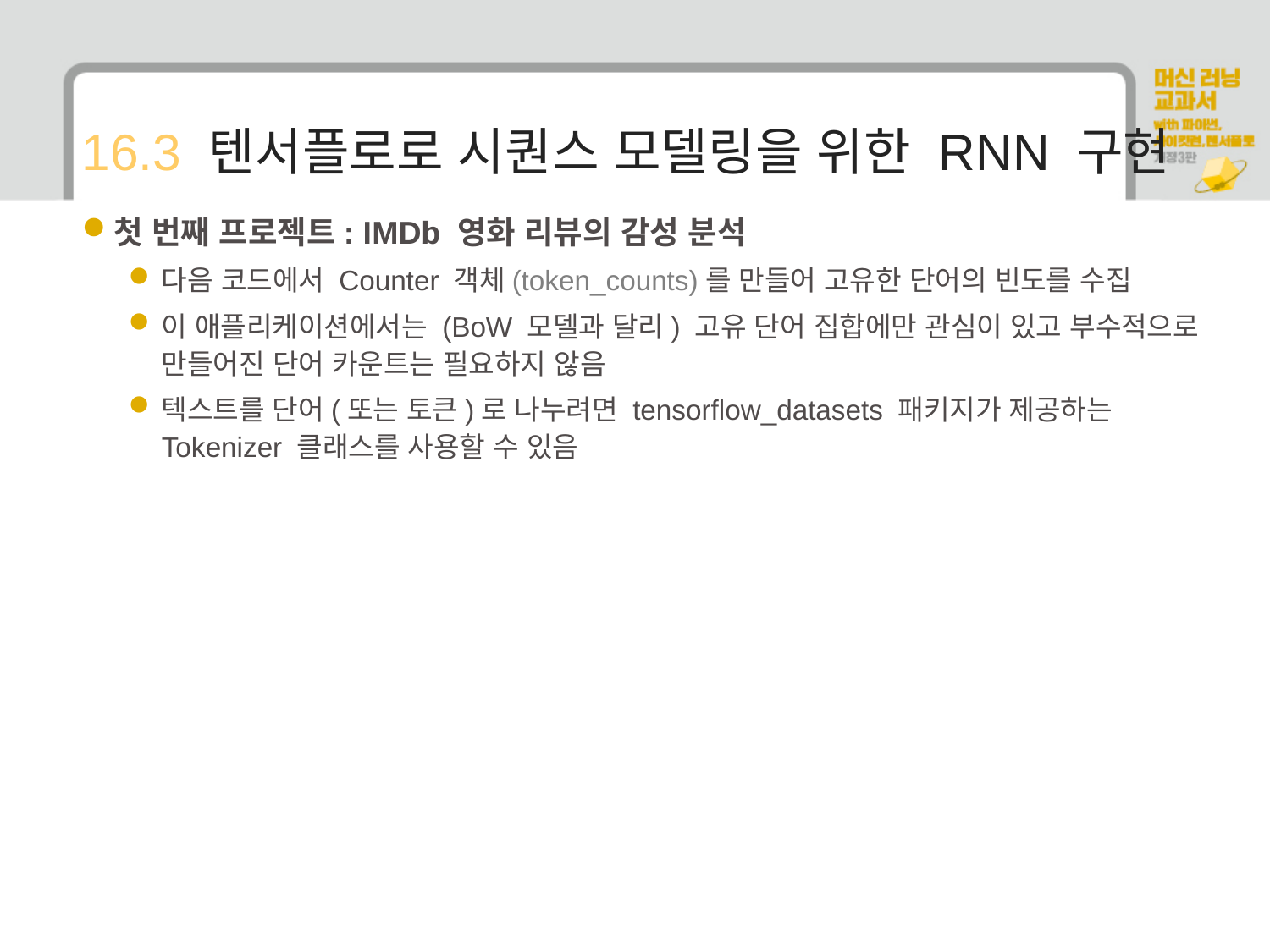

# 16.3 텐서플로로 시퀀스 모델링을 위한 RNN 구현
첫 번째 프로젝트: IMDb 영화 리뷰의 감성 분석
다음 코드에서 Counter 객체(token_counts)를 만들어 고유한 단어의 빈도를 수집
이 애플리케이션에서는 (BoW 모델과 달리) 고유 단어 집합에만 관심이 있고 부수적으로 만들어진 단어 카운트는 필요하지 않음
텍스트를 단어(또는 토큰)로 나누려면 tensorflow_datasets 패키지가 제공하는 Tokenizer 클래스를 사용할 수 있음